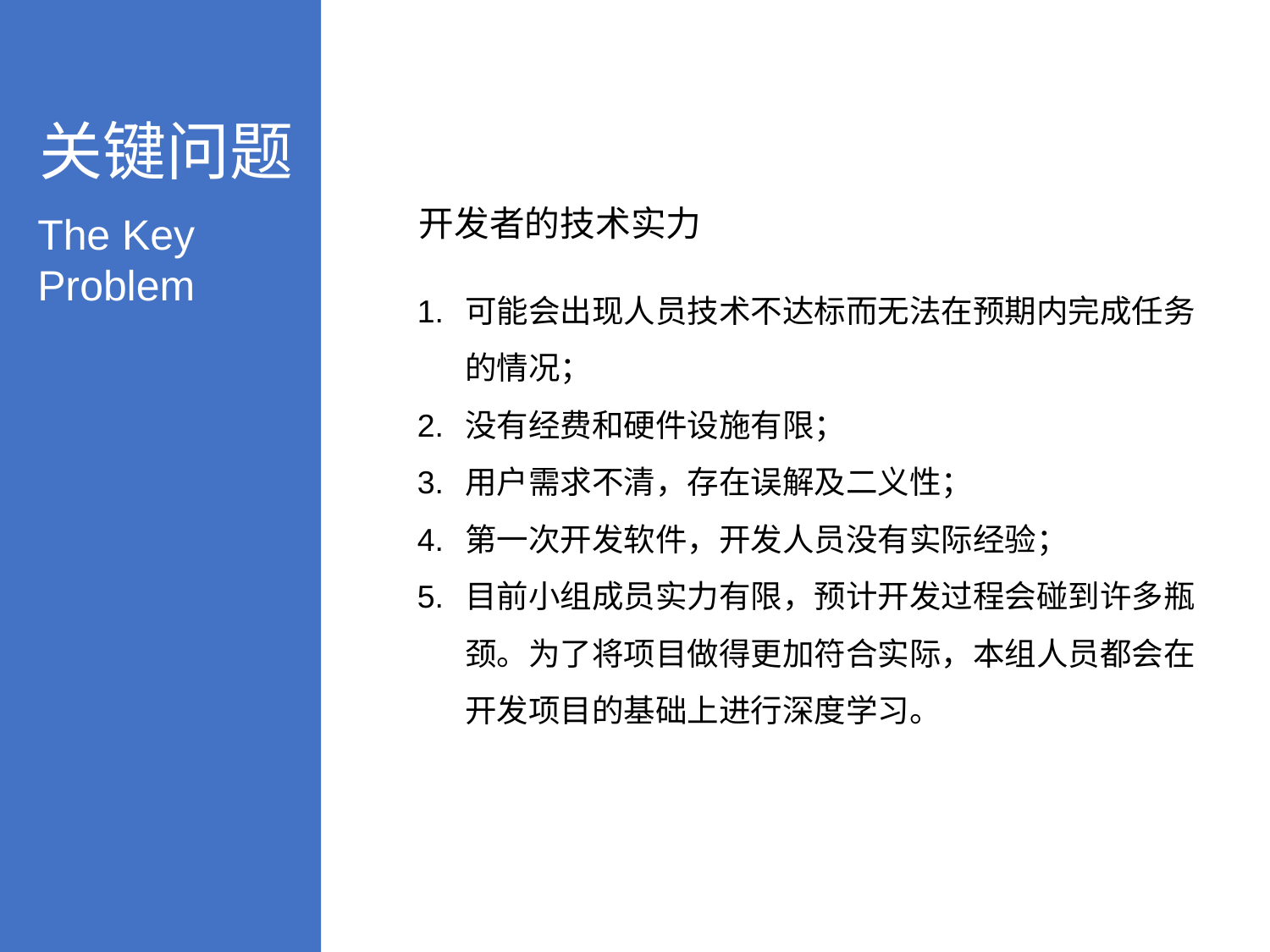

关键问题
The Key Problem
开发者的技术实力
可能会出现人员技术不达标而无法在预期内完成任务的情况；
没有经费和硬件设施有限；
用户需求不清，存在误解及二义性；
第一次开发软件，开发人员没有实际经验；
目前小组成员实力有限，预计开发过程会碰到许多瓶颈。为了将项目做得更加符合实际，本组人员都会在开发项目的基础上进行深度学习。